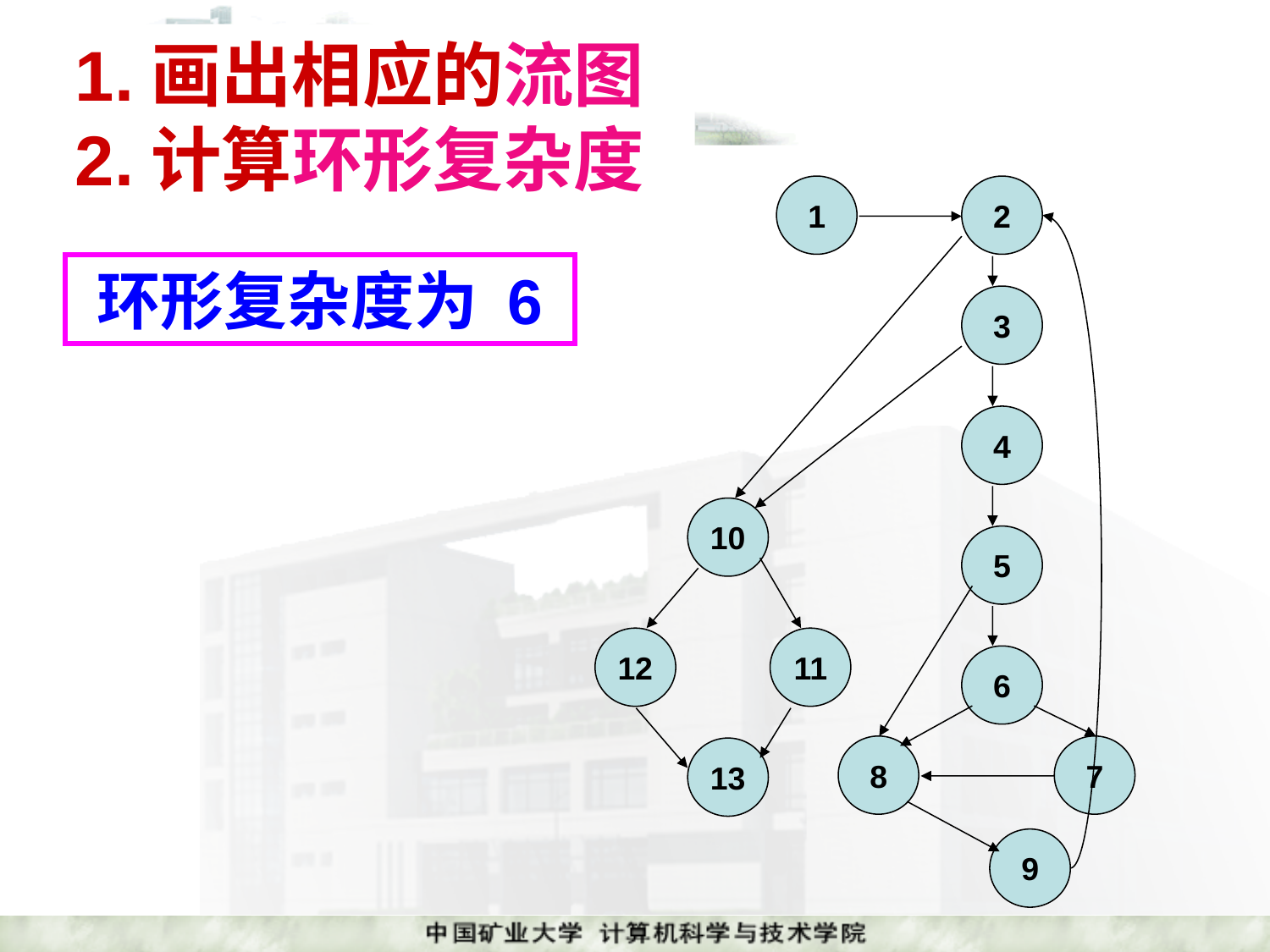

# 1.画出相应的流图 2.计算环形复杂度
1
2

3

4

10

12
11

13
5

6

8
7

9
环形复杂度为 6
课件制作人：谢希仁